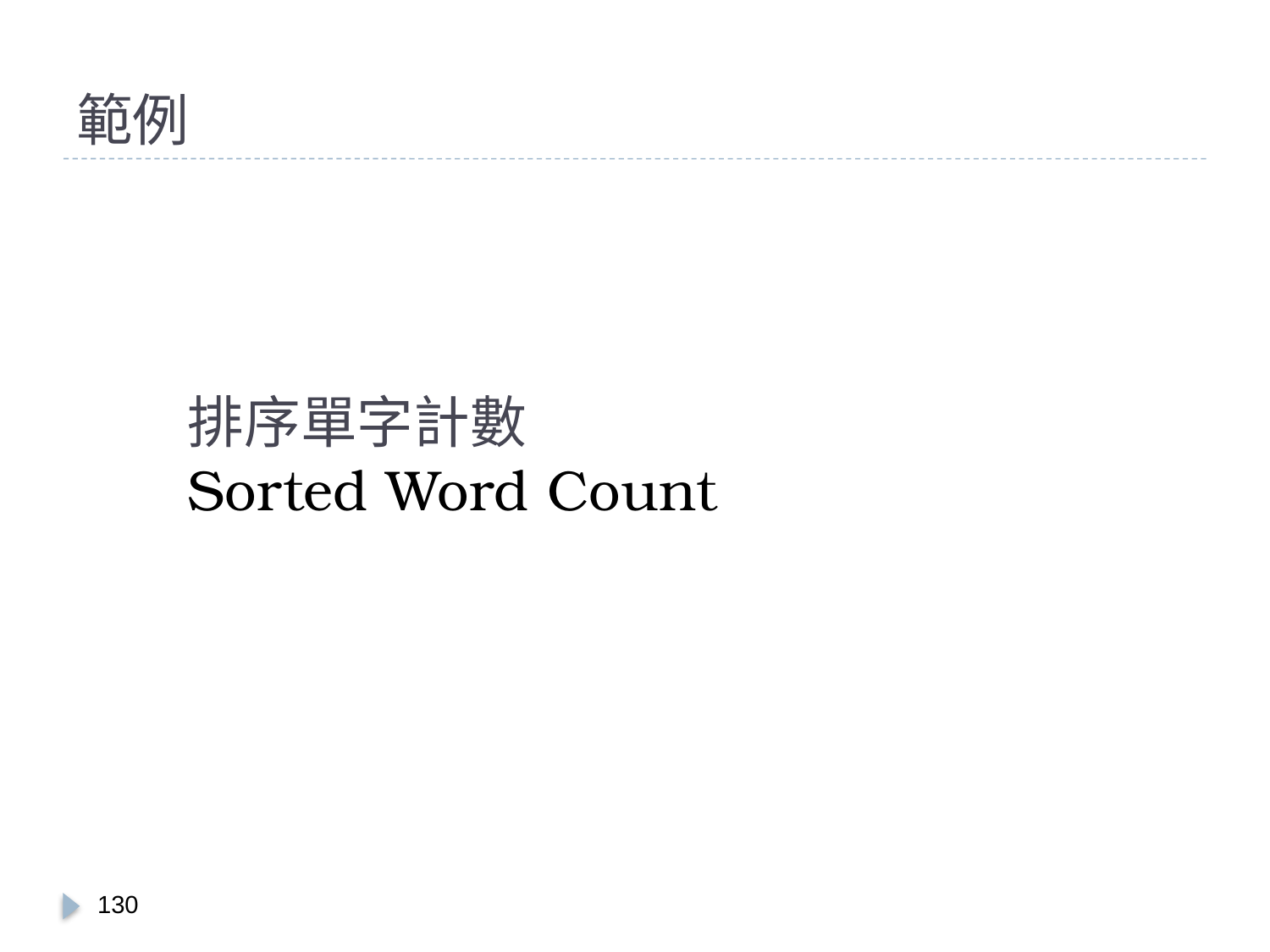

# 範例
排序單字計數
Sorted Word Count
130